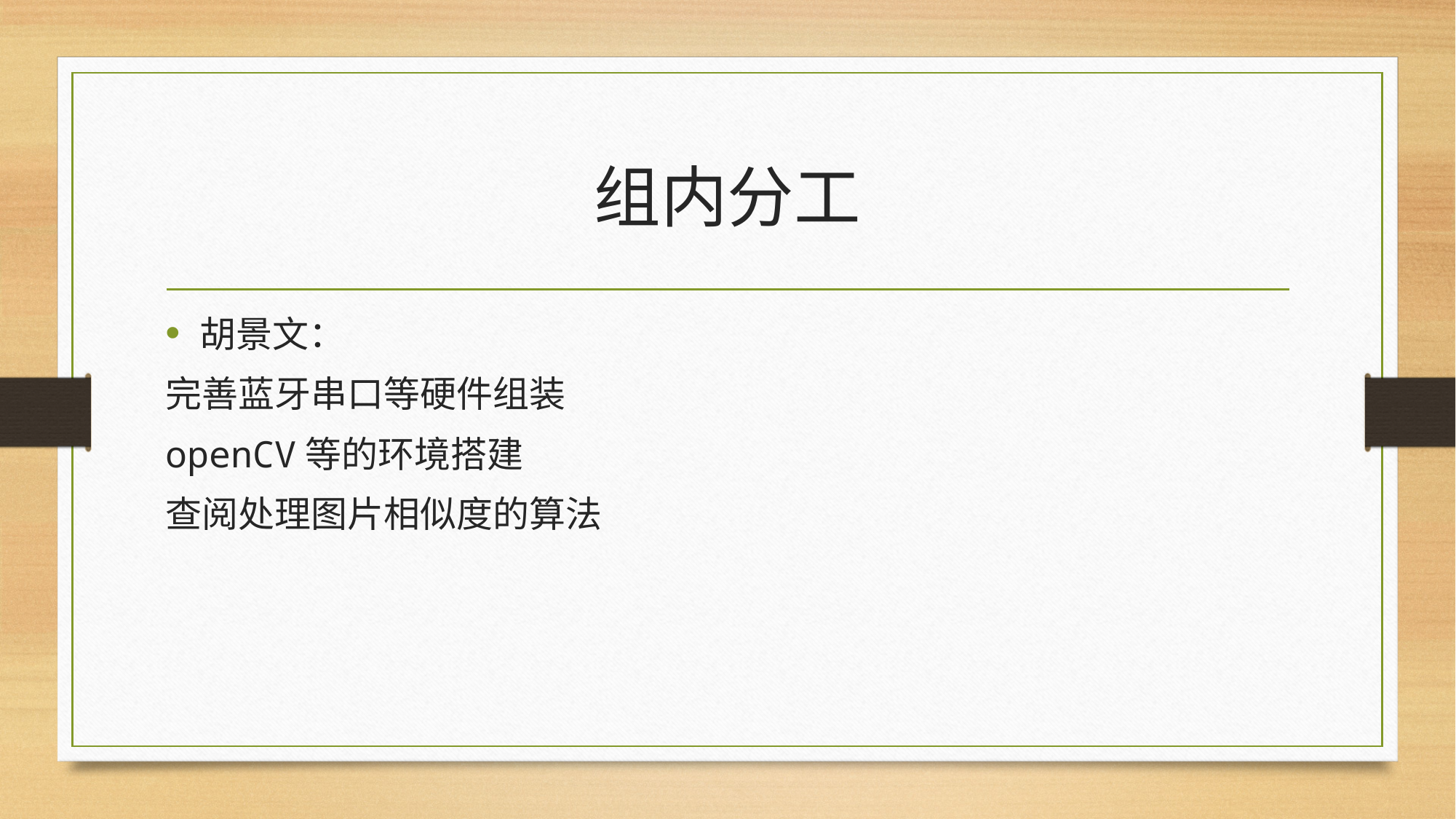

# 组内分工
胡景文：
完善蓝牙串口等硬件组装
openCV等的环境搭建
查阅处理图片相似度的算法